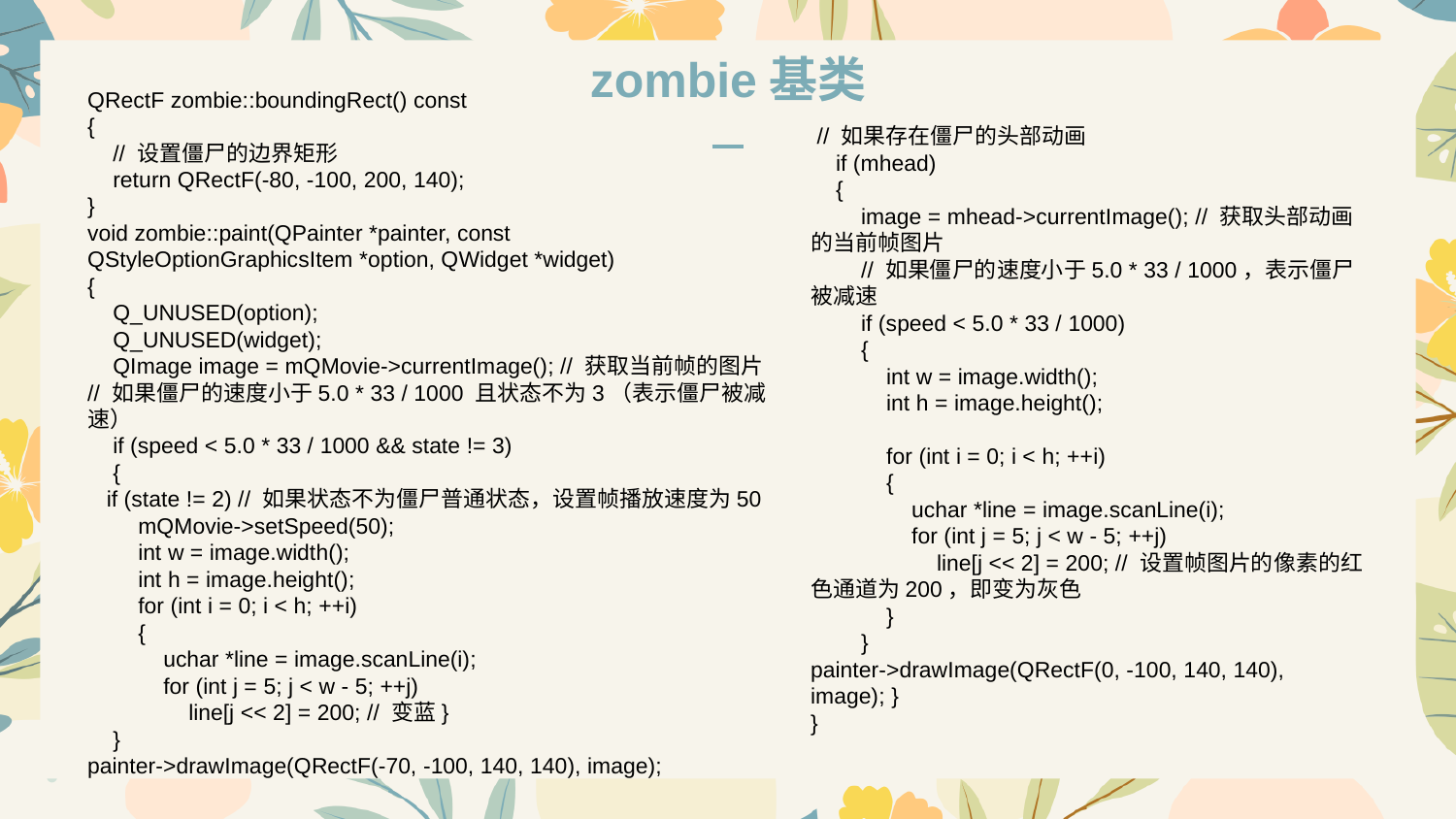

zombie基类
QRectF zombie::boundingRect() const
{
    // 设置僵尸的边界矩形
    return QRectF(-80, -100, 200, 140);
}
void zombie::paint(QPainter *painter, const QStyleOptionGraphicsItem *option, QWidget *widget)
{
    Q_UNUSED(option);
    Q_UNUSED(widget);
    QImage image = mQMovie->currentImage(); // 获取当前帧的图片
// 如果僵尸的速度小于5.0 * 33 / 1000 且状态不为3（表示僵尸被减速）
    if (speed < 5.0 * 33 / 1000 && state != 3)
    {
   if (state != 2) // 如果状态不为僵尸普通状态，设置帧播放速度为50
        mQMovie->setSpeed(50);
        int w = image.width();
        int h = image.height();
        for (int i = 0; i < h; ++i)
        {
            uchar *line = image.scanLine(i);
            for (int j = 5; j < w - 5; ++j)
                line[j << 2] = 200; // 变蓝}
    }
painter->drawImage(QRectF(-70, -100, 140, 140), image);
 // 如果存在僵尸的头部动画
    if (mhead)
    {
        image = mhead->currentImage(); // 获取头部动画的当前帧图片
        // 如果僵尸的速度小于5.0 * 33 / 1000，表示僵尸被减速
        if (speed < 5.0 * 33 / 1000)
        {
            int w = image.width();
            int h = image.height();

            for (int i = 0; i < h; ++i)
            {
                uchar *line = image.scanLine(i);
                for (int j = 5; j < w - 5; ++j)
                    line[j << 2] = 200; // 设置帧图片的像素的红色通道为200，即变为灰色
            }
        }
painter->drawImage(QRectF(0, -100, 140, 140), image); }
}